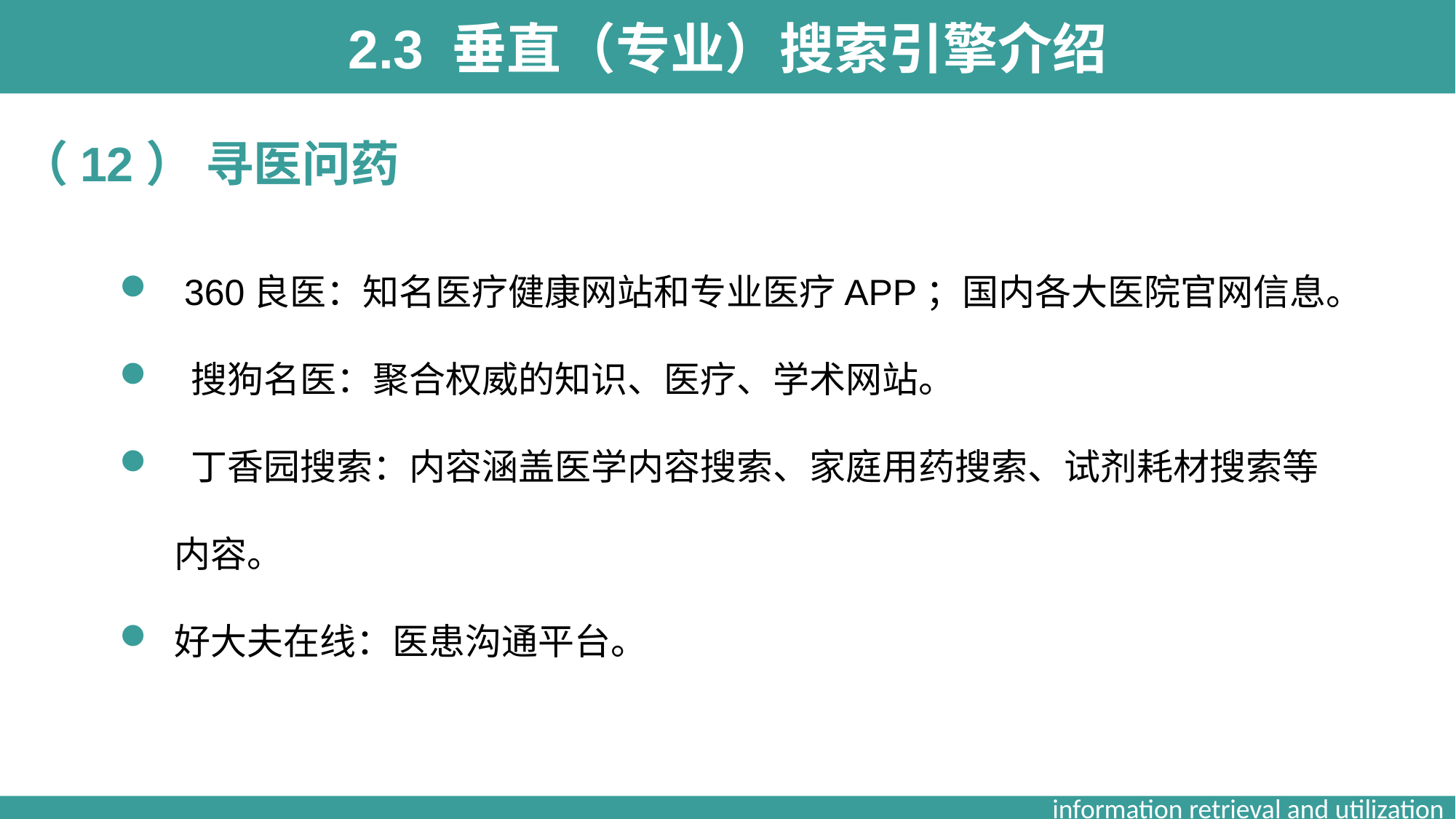

2.3 垂直（专业）搜索引擎介绍
（12） 寻医问药
 360良医：知名医疗健康网站和专业医疗APP；国内各大医院官网信息。
 搜狗名医：聚合权威的知识、医疗、学术网站。
 丁香园搜索：内容涵盖医学内容搜索、家庭用药搜索、试剂耗材搜索等内容。
好大夫在线：医患沟通平台。
information retrieval and utilization